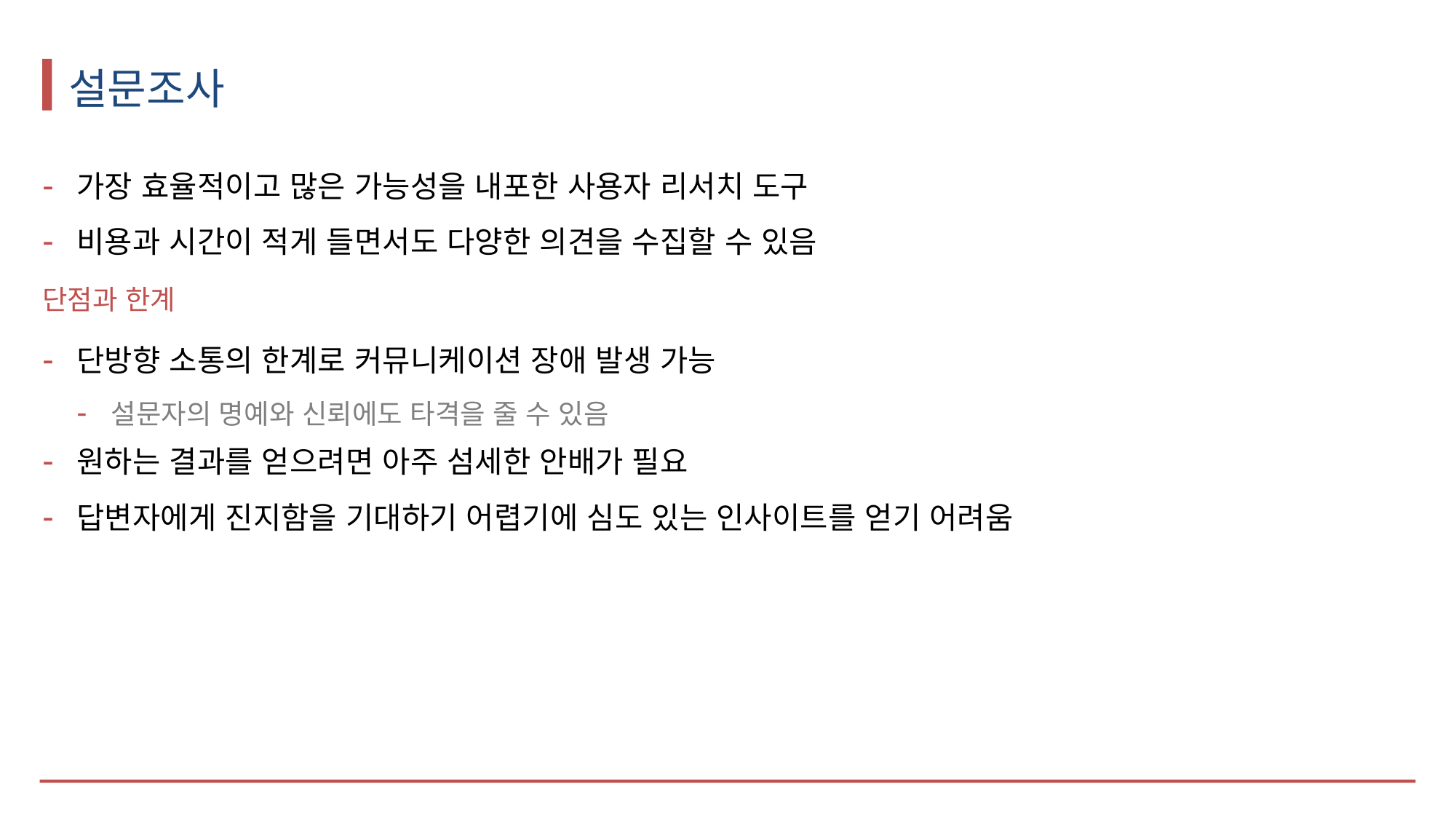

# 설문조사
가장 효율적이고 많은 가능성을 내포한 사용자 리서치 도구
비용과 시간이 적게 들면서도 다양한 의견을 수집할 수 있음
단점과 한계
단방향 소통의 한계로 커뮤니케이션 장애 발생 가능
설문자의 명예와 신뢰에도 타격을 줄 수 있음
원하는 결과를 얻으려면 아주 섬세한 안배가 필요
답변자에게 진지함을 기대하기 어렵기에 심도 있는 인사이트를 얻기 어려움